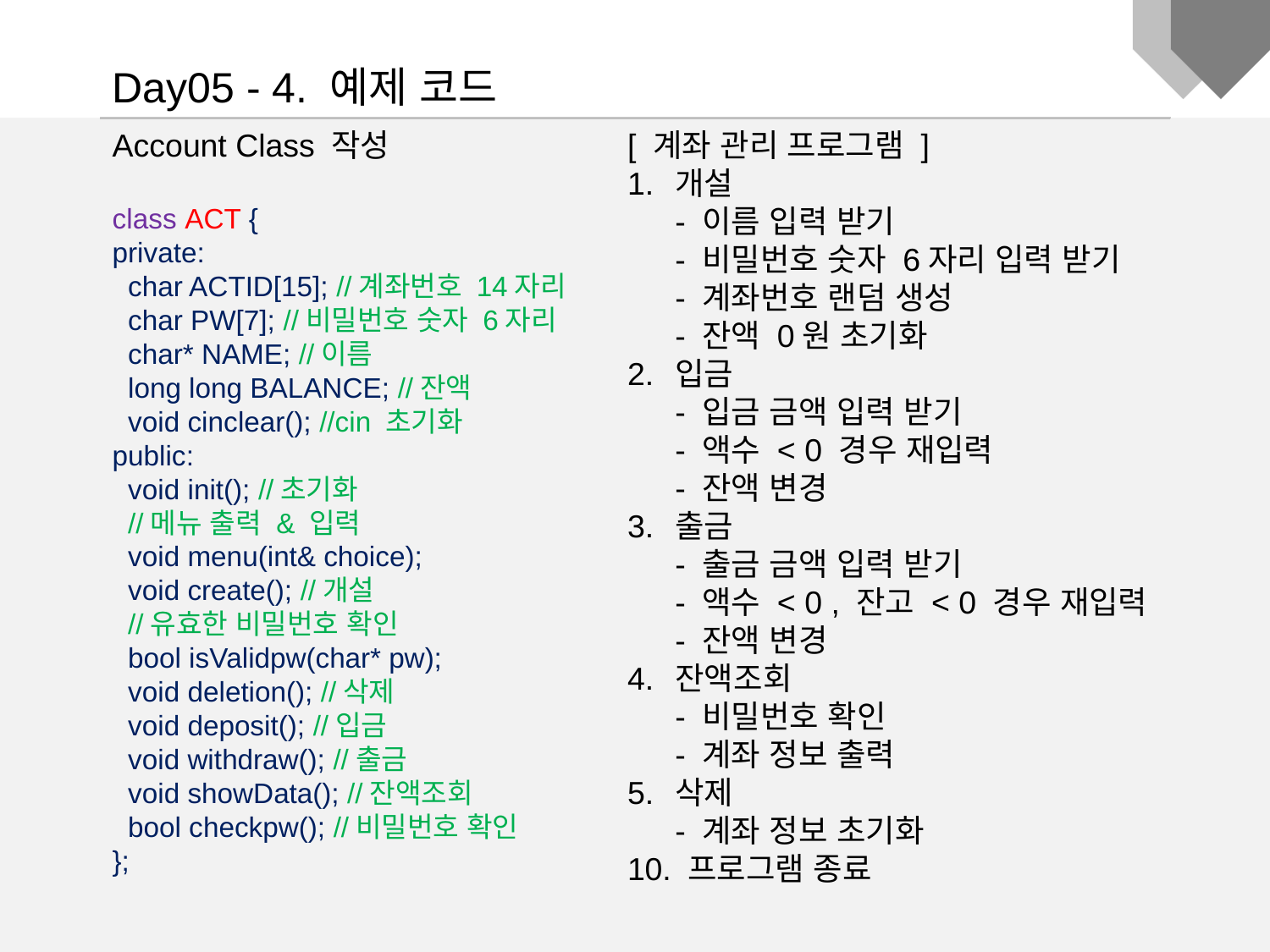

Day05 - 4. 예제 코드
Account Class 작성

class ACT {
private:
  char ACTID[15]; //계좌번호 14자리
  char PW[7]; //비밀번호 숫자 6자리
  char* NAME; //이름
  long long BALANCE; //잔액
  void cinclear(); //cin 초기화
public:
  void init(); //초기화
  //메뉴 출력 & 입력
  void menu(int& choice);
  void create(); //개설
  //유효한 비밀번호 확인
  bool isValidpw(char* pw);
  void deletion(); //삭제
  void deposit(); //입금
  void withdraw(); //출금
  void showData(); //잔액조회
  bool checkpw(); //비밀번호 확인
};
[ 계좌 관리 프로그램 ]
개설
- 이름 입력 받기
- 비밀번호 숫자 6자리 입력 받기
- 계좌번호 랜덤 생성
- 잔액 0원 초기화
입금
- 입금 금액 입력 받기
- 액수 < 0 경우 재입력
- 잔액 변경
출금
- 출금 금액 입력 받기
- 액수 < 0 , 잔고 < 0 경우 재입력
- 잔액 변경
잔액조회
- 비밀번호 확인
- 계좌 정보 출력
삭제
- 계좌 정보 초기화
10. 프로그램 종료